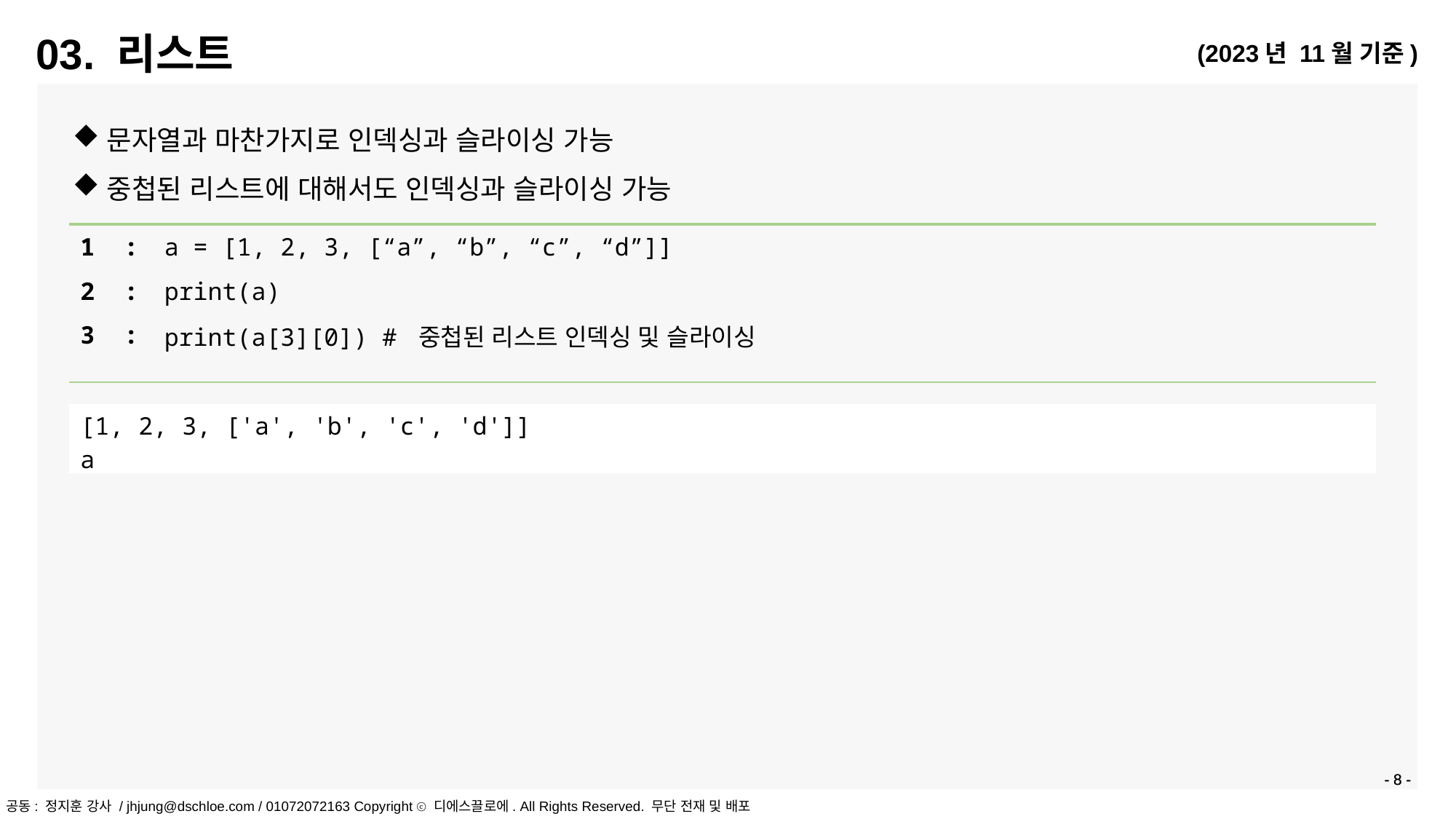

03. 리스트
문자열과 마찬가지로 인덱싱과 슬라이싱 가능
중첩된 리스트에 대해서도 인덱싱과 슬라이싱 가능

| 1 : | a = [1, 2, 3, [“a”, “b”, “c”, “d”]] |
| --- | --- |
| 2 : | print(a) |
| 3 : | print(a[3][0]) # 중첩된 리스트 인덱싱 및 슬라이싱 |
|  |  |
| [1, 2, 3, ['a', 'b', 'c', 'd']] a |  |
- 8 -